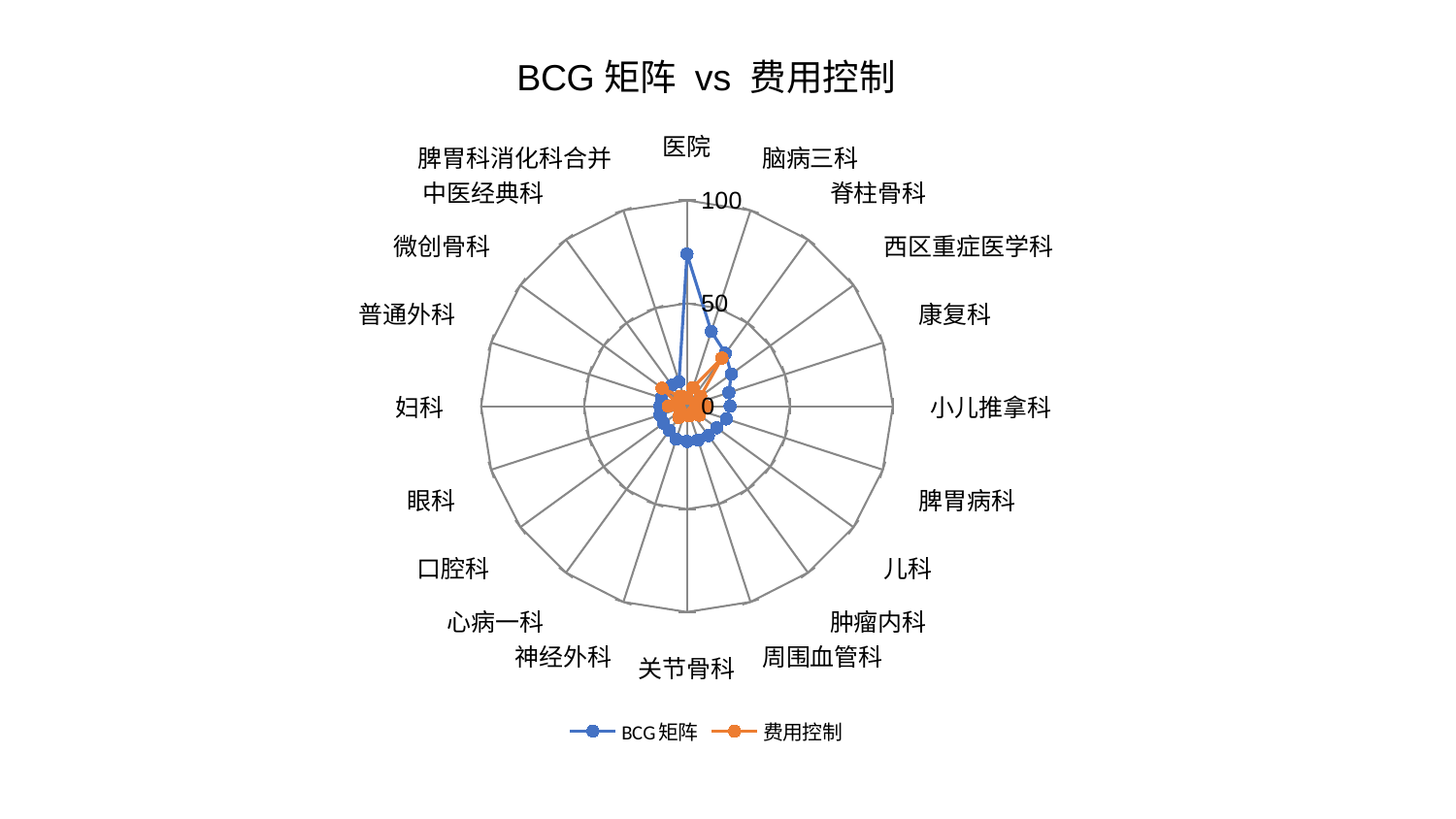

### Chart: BCG矩阵 vs 费用控制

| Category | BCG矩阵 | 费用控制 |
|---|---|---|
| 医院 | 73.91167455659351 | 4.000412291044324 |
| 脑病三科 | 38.200624603567725 | 9.524948826286039 |
| 脊柱骨科 | 31.81446255757083 | 28.926803770079392 |
| 西区重症医学科 | 26.61449357850511 | 8.21568599658545 |
| 康复科 | 21.436446743294795 | 4.318864759701078 |
| 小儿推拿科 | 20.9905178210979 | 9.090059950543786 |
| 脾胃病科 | 20.159615360103437 | 5.0144057754002 |
| 儿科 | 17.848290726079057 | 7.454085844987949 |
| 肿瘤内科 | 17.682074187757188 | 3.9836431348346992 |
| 周围血管科 | 17.334239053465673 | 4.8167555362275145 |
| 关节骨科 | 17.12059571239579 | 4.444989875202191 |
| 神经外科 | 16.86165557078275 | 4.1693514474822395 |
| 心病一科 | 14.546639907994628 | 6.815539374282344 |
| 口腔科 | 14.06762589050694 | 3.828117217046496 |
| 眼科 | 13.761572113852317 | 3.9864557618714773 |
| 妇科 | 13.156249438531999 | 9.161048473322927 |
| 普通外科 | 13.111619555397501 | 5.438495469259218 |
| 微创骨科 | 12.732791772193693 | 15.004570171067217 |
| 中医经典科 | 12.629067421584137 | 5.884856573838471 |
| 脾胃科消化科合并 | 12.54887935149368 | 4.612450858174931 |
80